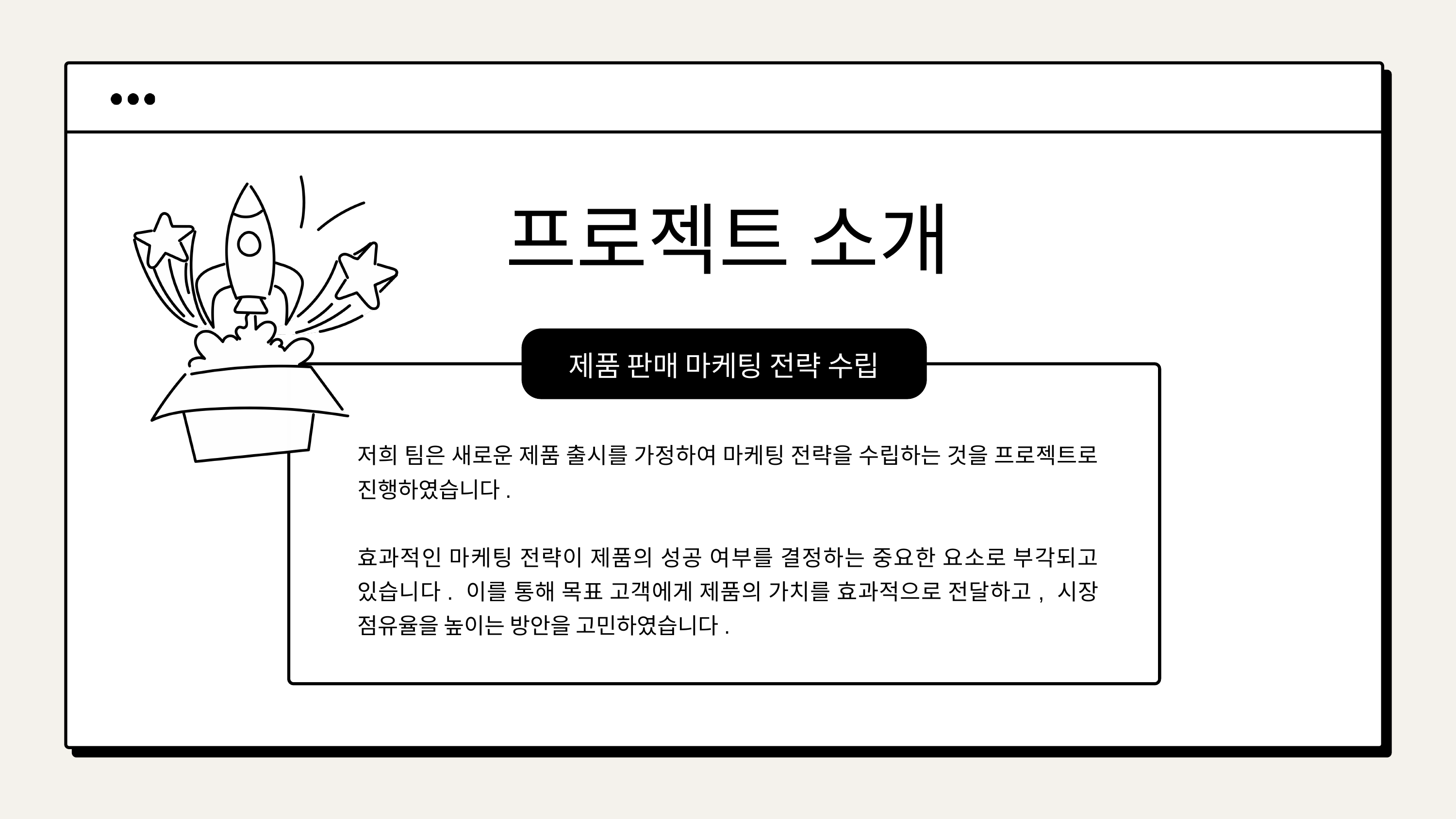

프로젝트 소개

제품 판매 마케팅 전략 수립

저희 팀은 새로운 제품 출시를 가정하여 마케팅 전략을 수립하는 것을 프로젝트로 진행하였습니다.

효과적인 마케팅 전략이 제품의 성공 여부를 결정하는 중요한 요소로 부각되고 있습니다. 이를 통해 목표 고객에게 제품의 가치를 효과적으로 전달하고, 시장 점유율을 높이는 방안을 고민하였습니다.